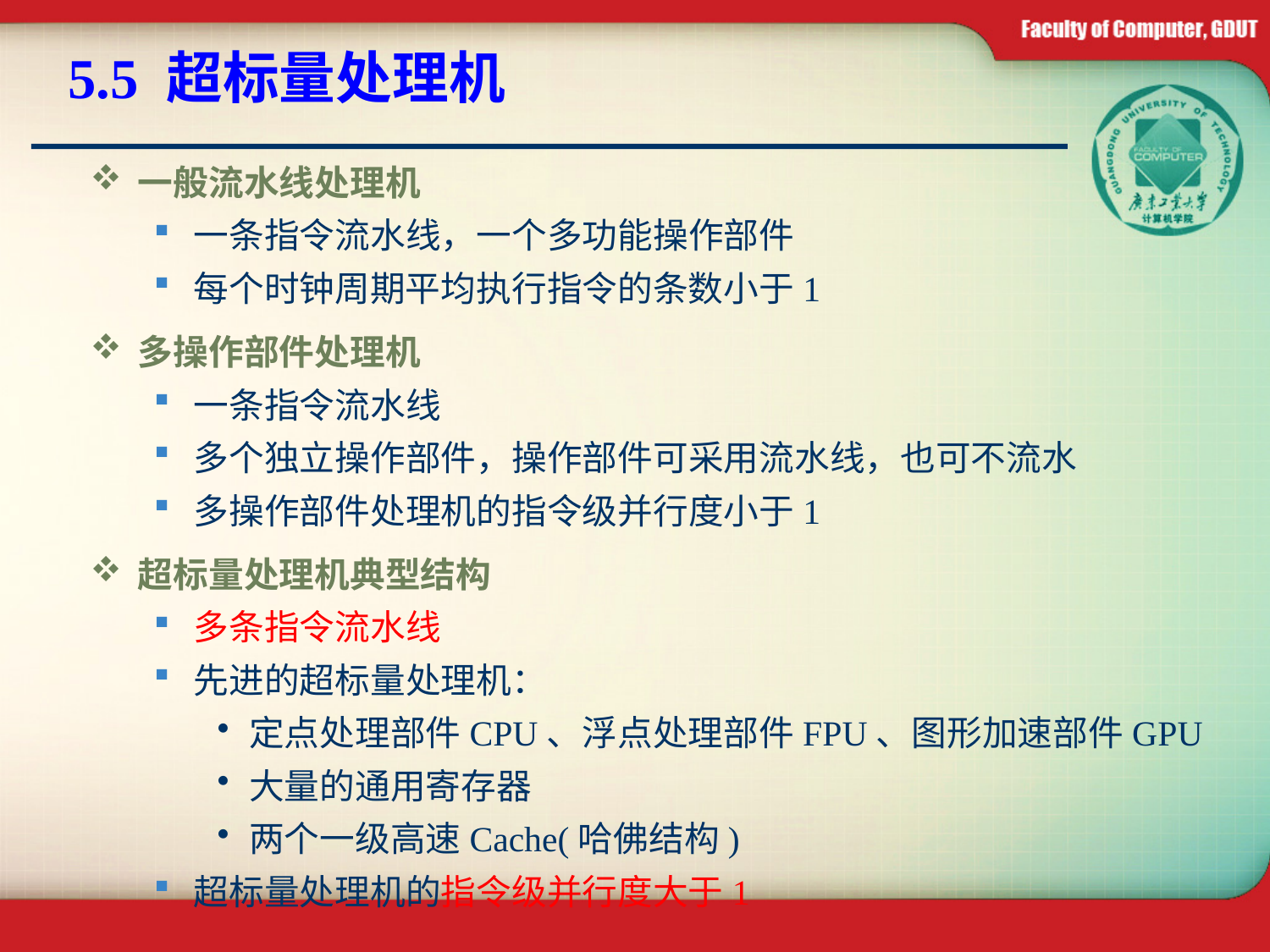

# 5.5 超标量处理机
一般流水线处理机
一条指令流水线，一个多功能操作部件
每个时钟周期平均执行指令的条数小于1
多操作部件处理机
一条指令流水线
多个独立操作部件，操作部件可采用流水线，也可不流水
多操作部件处理机的指令级并行度小于1
超标量处理机典型结构
多条指令流水线
先进的超标量处理机：
定点处理部件CPU、浮点处理部件FPU、图形加速部件GPU
大量的通用寄存器
两个一级高速Cache(哈佛结构)
超标量处理机的指令级并行度大于1